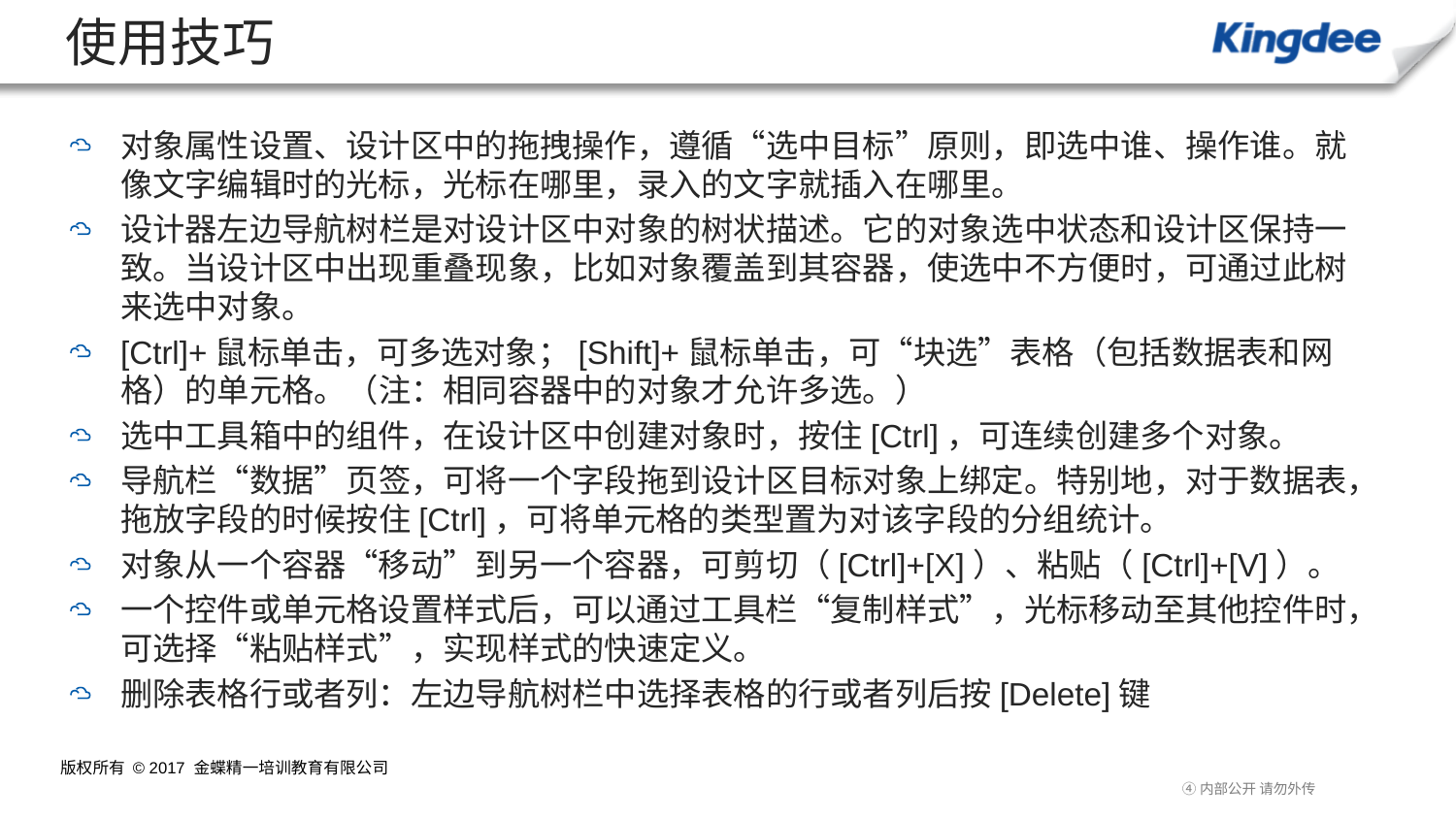

# 使用技巧
对象属性设置、设计区中的拖拽操作，遵循“选中目标”原则，即选中谁、操作谁。就像文字编辑时的光标，光标在哪里，录入的文字就插入在哪里。
设计器左边导航树栏是对设计区中对象的树状描述。它的对象选中状态和设计区保持一致。当设计区中出现重叠现象，比如对象覆盖到其容器，使选中不方便时，可通过此树来选中对象。
[Ctrl]+鼠标单击，可多选对象；[Shift]+鼠标单击，可“块选”表格（包括数据表和网格）的单元格。（注：相同容器中的对象才允许多选。）
选中工具箱中的组件，在设计区中创建对象时，按住[Ctrl]，可连续创建多个对象。
导航栏“数据”页签，可将一个字段拖到设计区目标对象上绑定。特别地，对于数据表，拖放字段的时候按住[Ctrl]，可将单元格的类型置为对该字段的分组统计。
对象从一个容器“移动”到另一个容器，可剪切（[Ctrl]+[X]）、粘贴（[Ctrl]+[V]）。
一个控件或单元格设置样式后，可以通过工具栏“复制样式”，光标移动至其他控件时，可选择“粘贴样式”，实现样式的快速定义。
删除表格行或者列：左边导航树栏中选择表格的行或者列后按[Delete]键